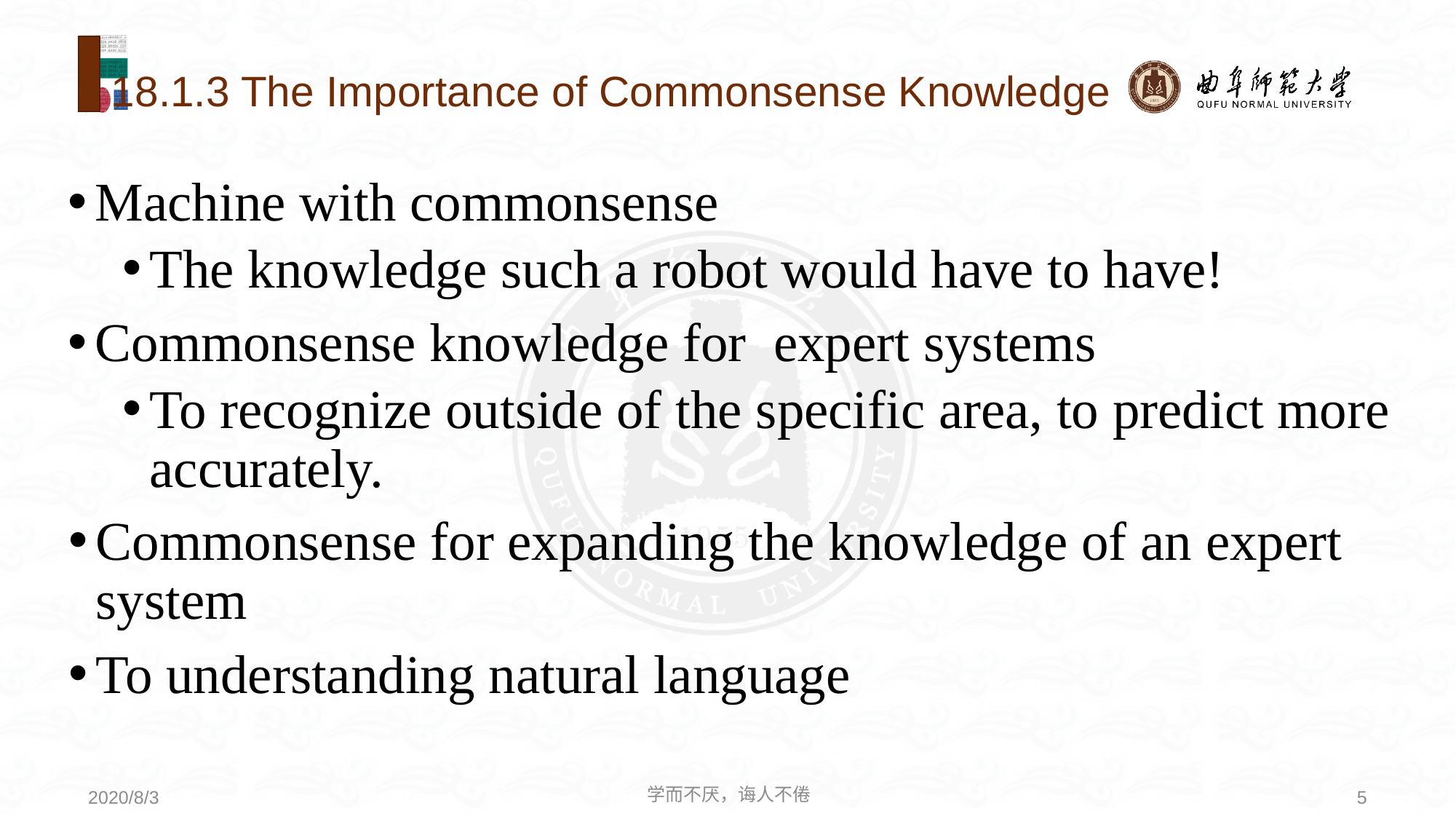

# 18.1.3 The Importance of Commonsense Knowledge
Machine with commonsense
The knowledge such a robot would have to have!
Commonsense knowledge for  expert systems
To recognize outside of the specific area, to predict more accurately.
Commonsense for expanding the knowledge of an expert system
To understanding natural language
学而不厌，诲人不倦
5
2020/8/3